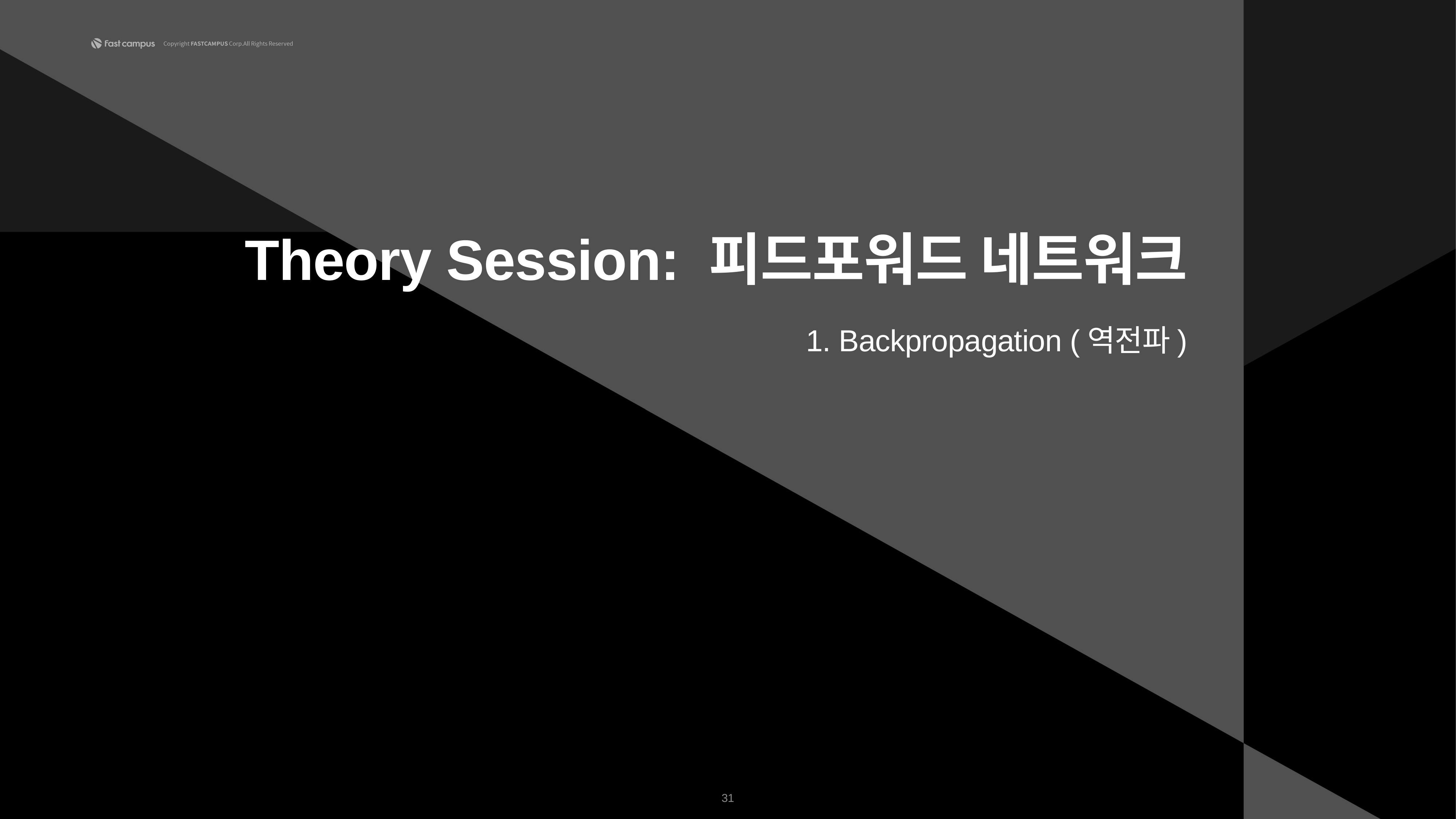

Theory Session: 피드포워드 네트워크

1. Backpropagation (역전파)
31